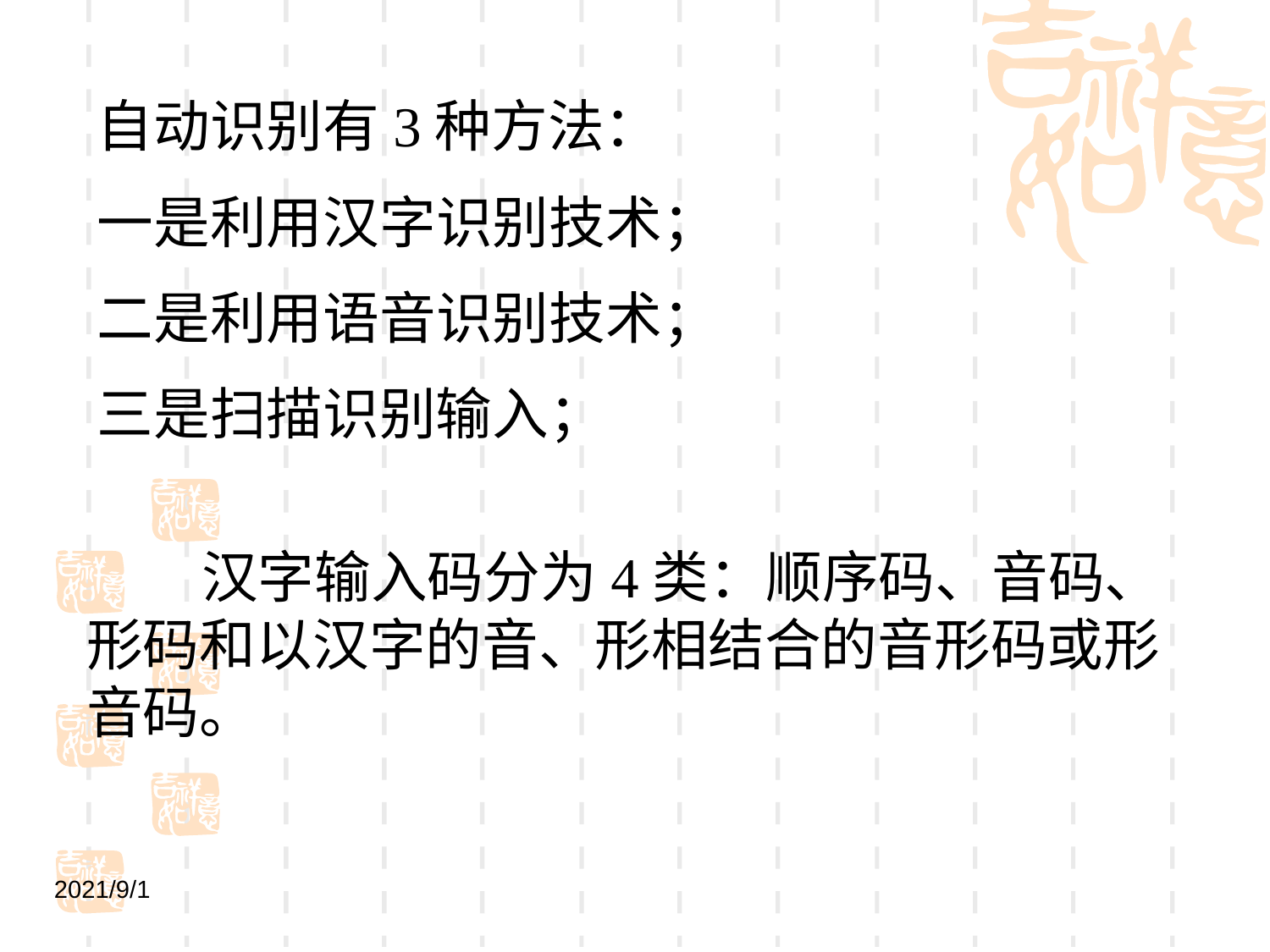

自动识别有3种方法：
一是利用汉字识别技术；
二是利用语音识别技术；
三是扫描识别输入；
        汉字输入码分为4类：顺序码、音码、形码和以汉字的音、形相结合的音形码或形音码。
2021/9/1